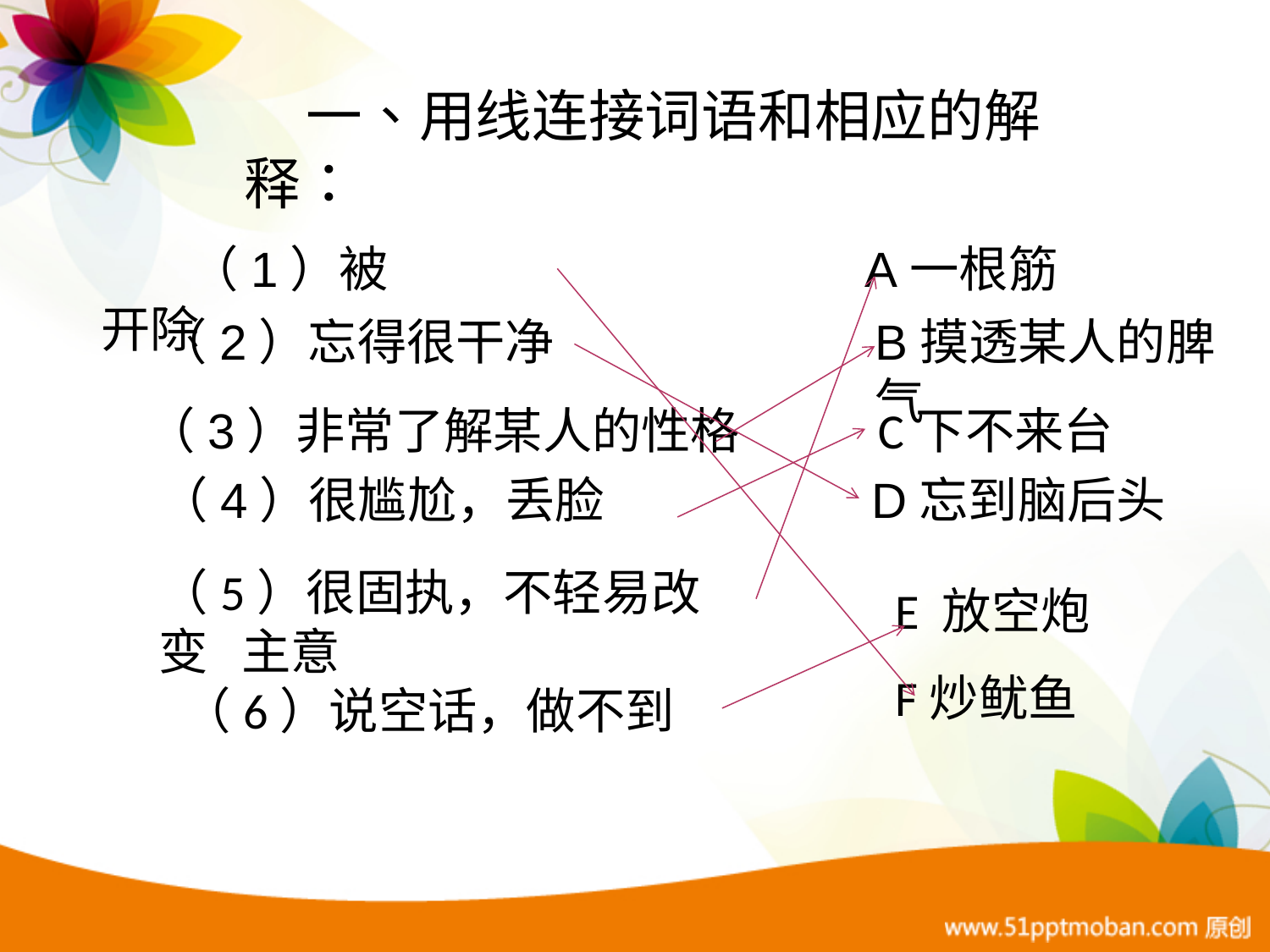

一、用线连接词语和相应的解释：
（1）被开除
A一根筋
（2）忘得很干净
B摸透某人的脾气
（3）非常了解某人的性格

C下不来台
（4）很尴尬，丢脸

D忘到脑后头
（5）很固执，不轻易改变   主意
 （6）说空话，做不到
E 放空炮
F炒鱿鱼